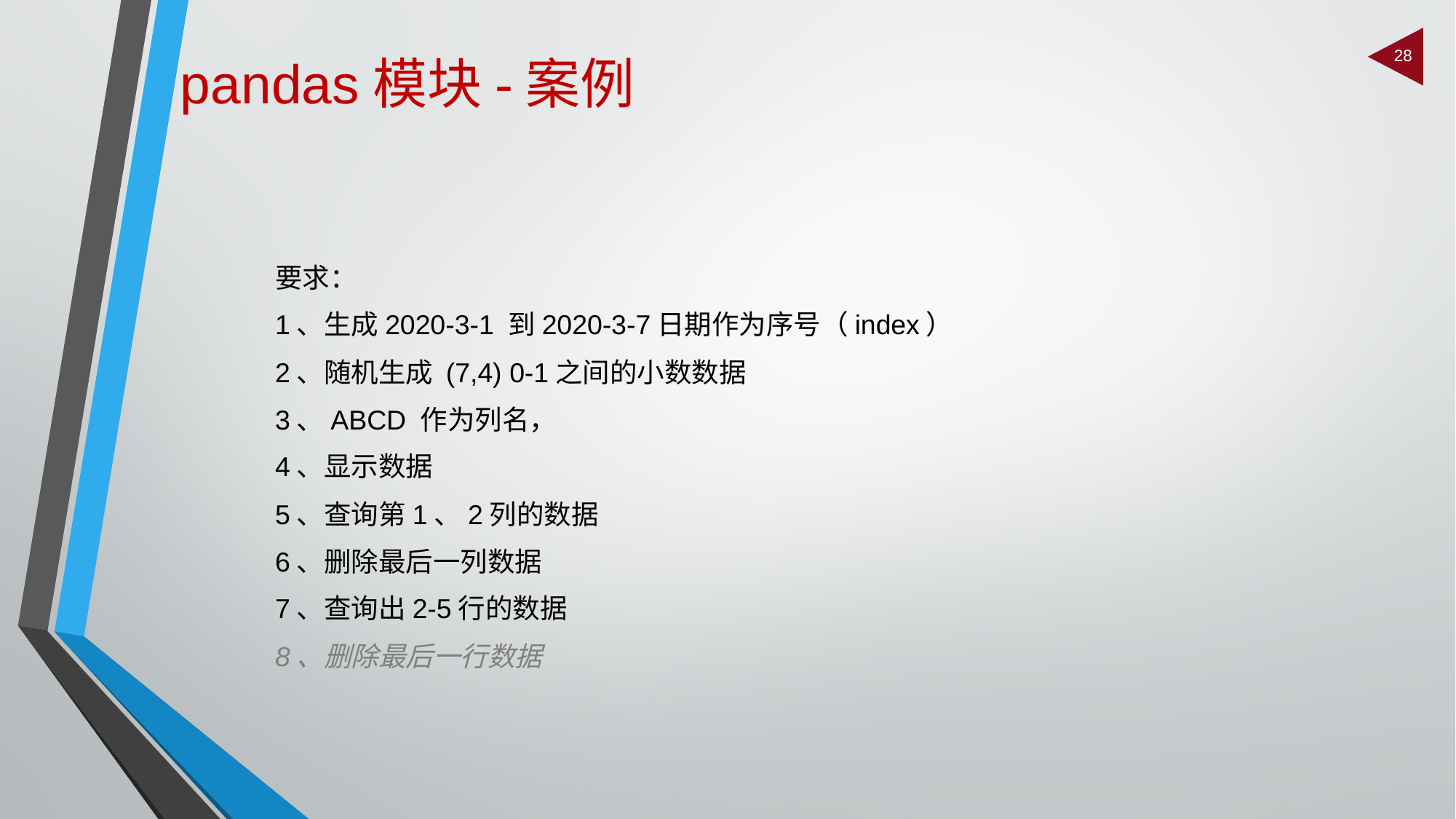

pandas模块-案例
要求：
1、生成2020-3-1 到2020-3-7日期作为序号（index）
2、随机生成 (7,4) 0-1之间的小数数据
3、ABCD 作为列名，
4、显示数据
5、查询第1、2列的数据
6、删除最后一列数据
7、查询出2-5行的数据
8、删除最后一行数据